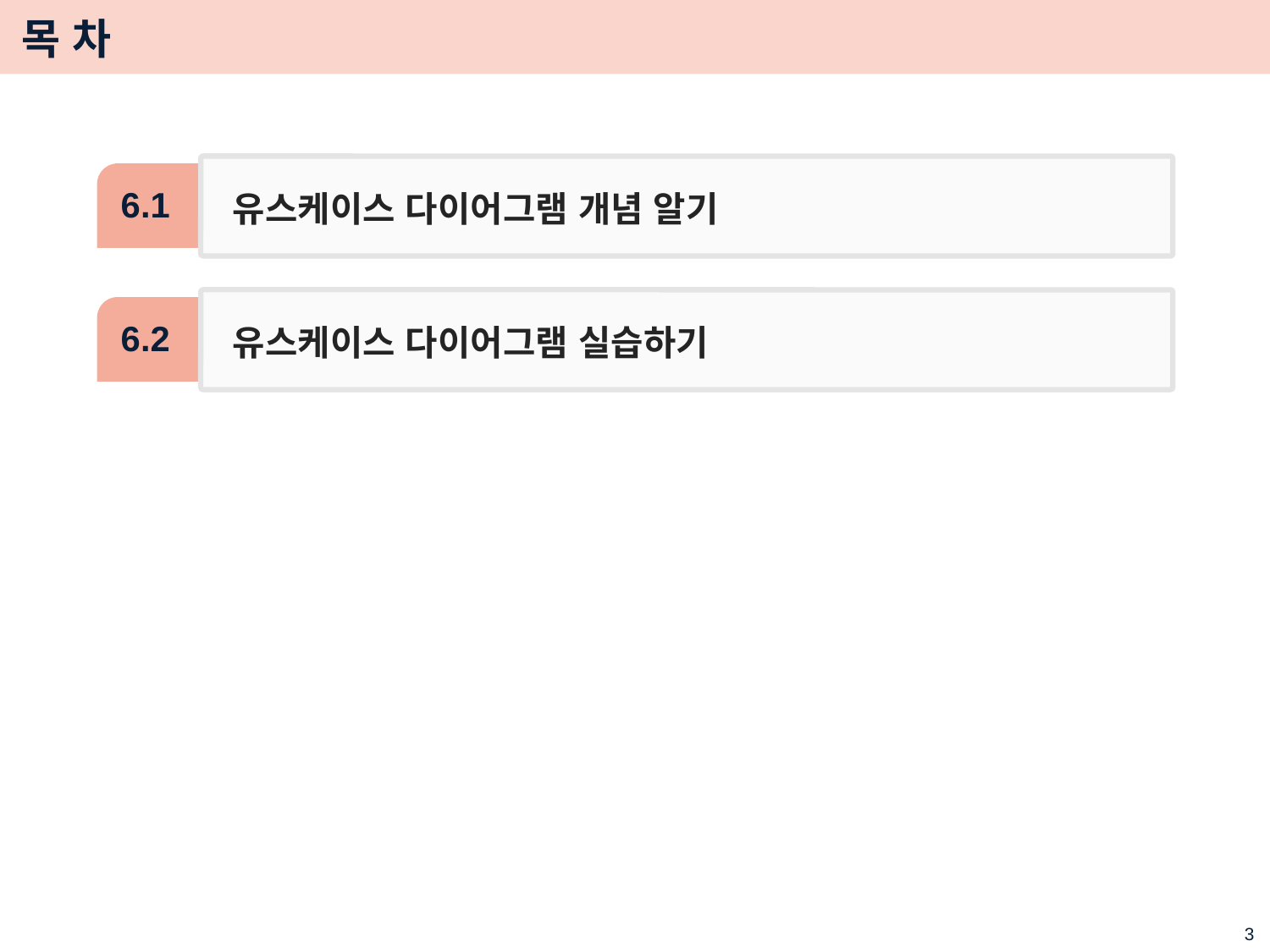

# 목 차
유스케이스 다이어그램 개념 알기
6.1
유스케이스 다이어그램 실습하기
6.2